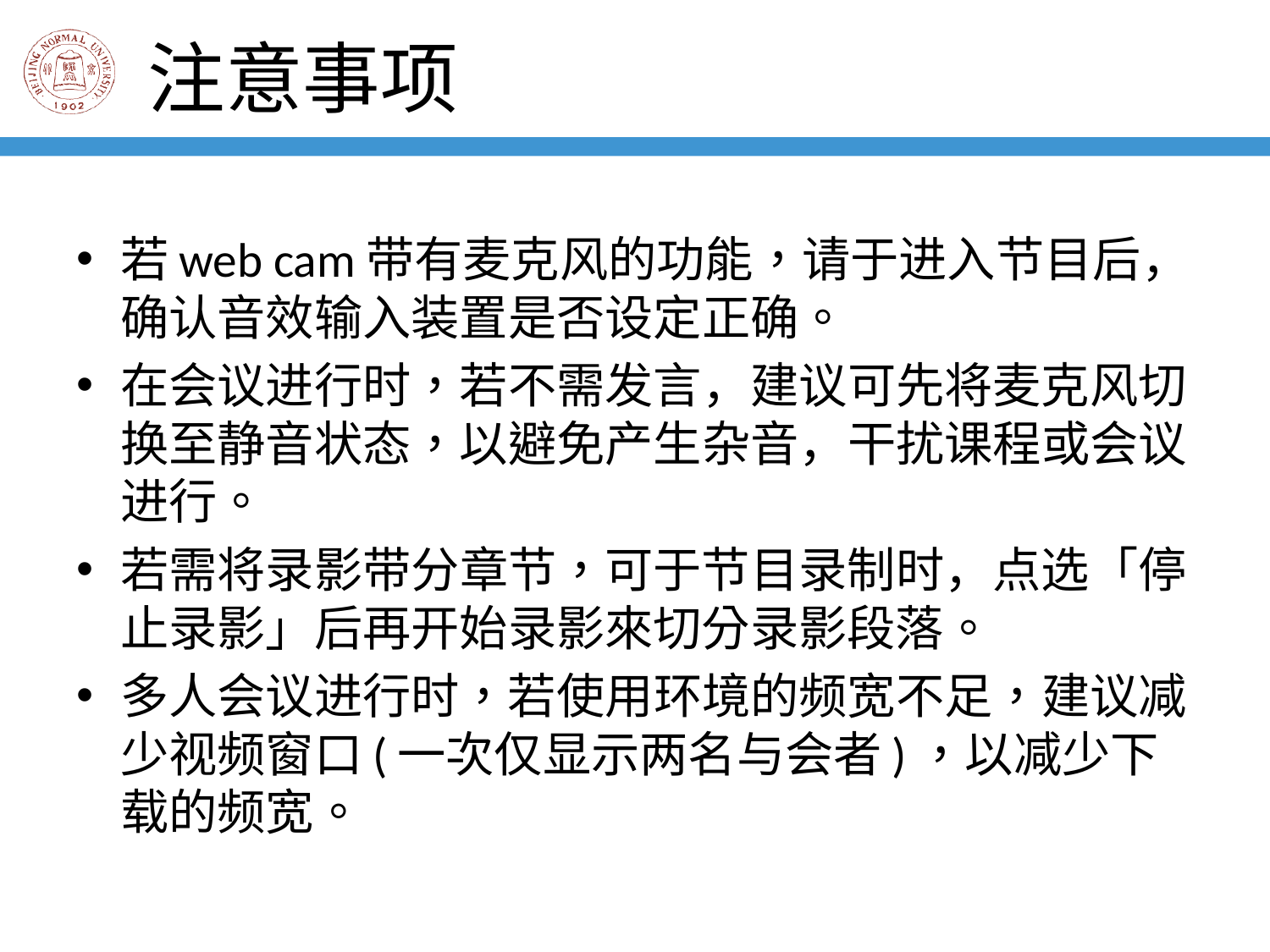

# 注意事项
若web cam带有麦克风的功能，请于进入节目后，确认音效输入装置是否设定正确。
在会议进行时，若不需发言，建议可先将麦克风切换至静音状态，以避免产生杂音，干扰课程或会议进行。
若需将录影带分章节，可于节目录制时，点选「停止录影」后再开始录影來切分录影段落。
多人会议进行时，若使用环境的频宽不足，建议减少视频窗口(一次仅显示两名与会者)，以减少下载的频宽。